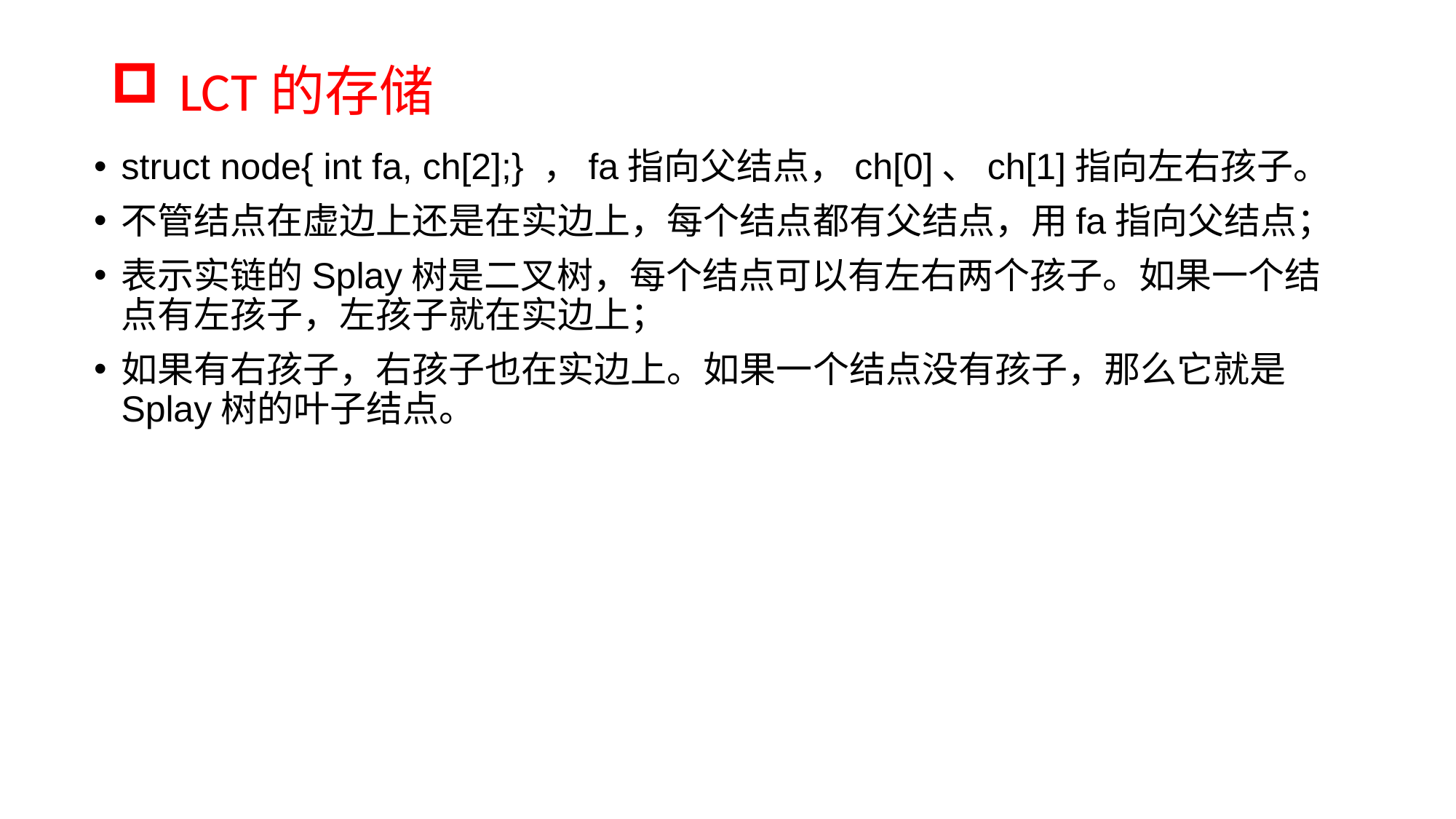

# LCT的存储
struct node{ int fa, ch[2];} ，fa指向父结点，ch[0]、ch[1]指向左右孩子。
不管结点在虚边上还是在实边上，每个结点都有父结点，用fa指向父结点；
表示实链的Splay树是二叉树，每个结点可以有左右两个孩子。如果一个结点有左孩子，左孩子就在实边上；
如果有右孩子，右孩子也在实边上。如果一个结点没有孩子，那么它就是Splay树的叶子结点。